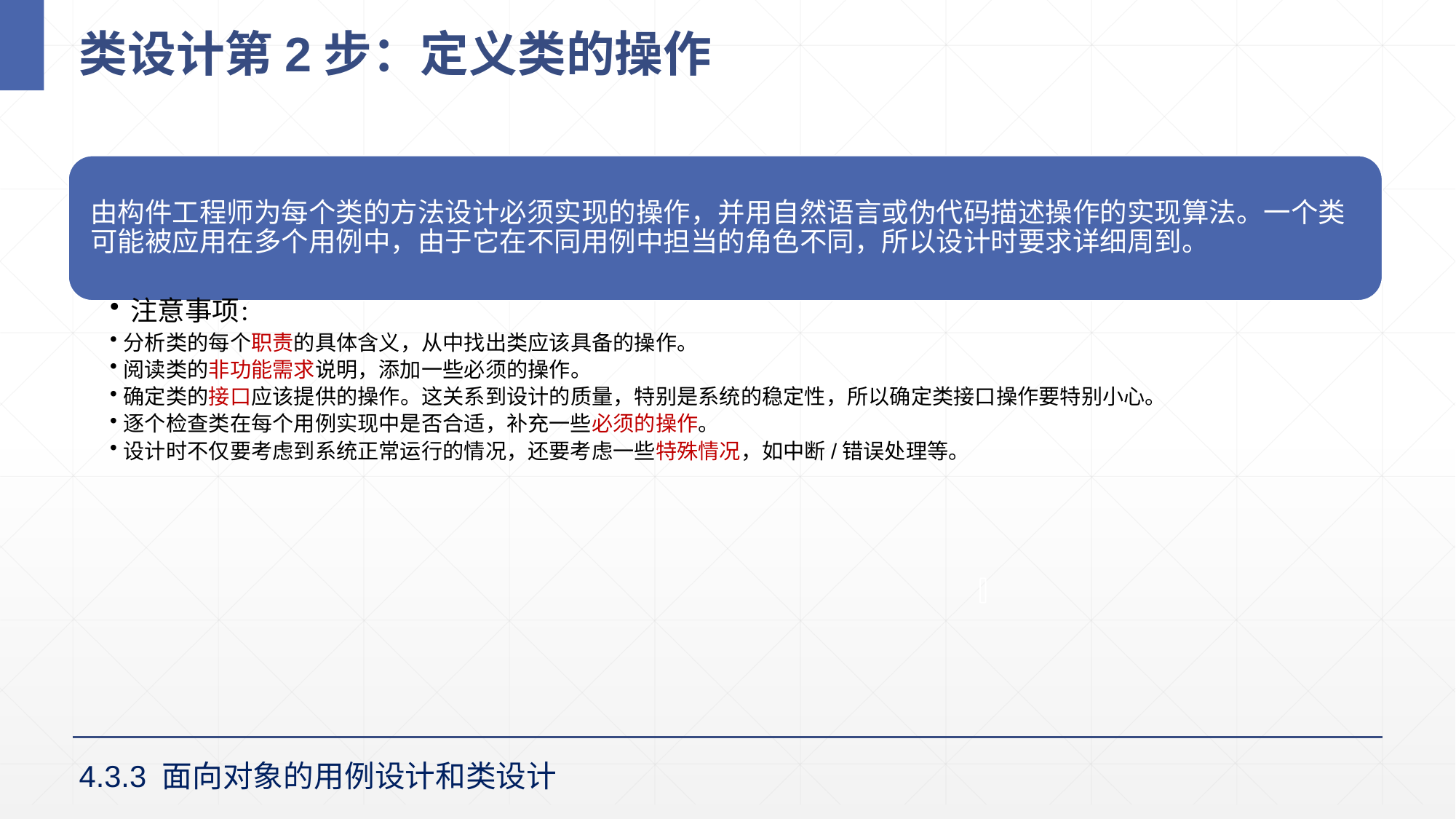

# 类设计第2步：定义类的操作
由构件工程师为每个类的方法设计必须实现的操作，并用自然语言或伪代码描述操作的实现算法。一个类可能被应用在多个用例中，由于它在不同用例中担当的角色不同，所以设计时要求详细周到。

注意事项：
分析类的每个职责的具体含义，从中找出类应该具备的操作。
阅读类的非功能需求说明，添加一些必须的操作。
确定类的接口应该提供的操作。这关系到设计的质量，特别是系统的稳定性，所以确定类接口操作要特别小心。
逐个检查类在每个用例实现中是否合适，补充一些必须的操作。
设计时不仅要考虑到系统正常运行的情况，还要考虑一些特殊情况，如中断/错误处理等。
4.3.3 面向对象的用例设计和类设计